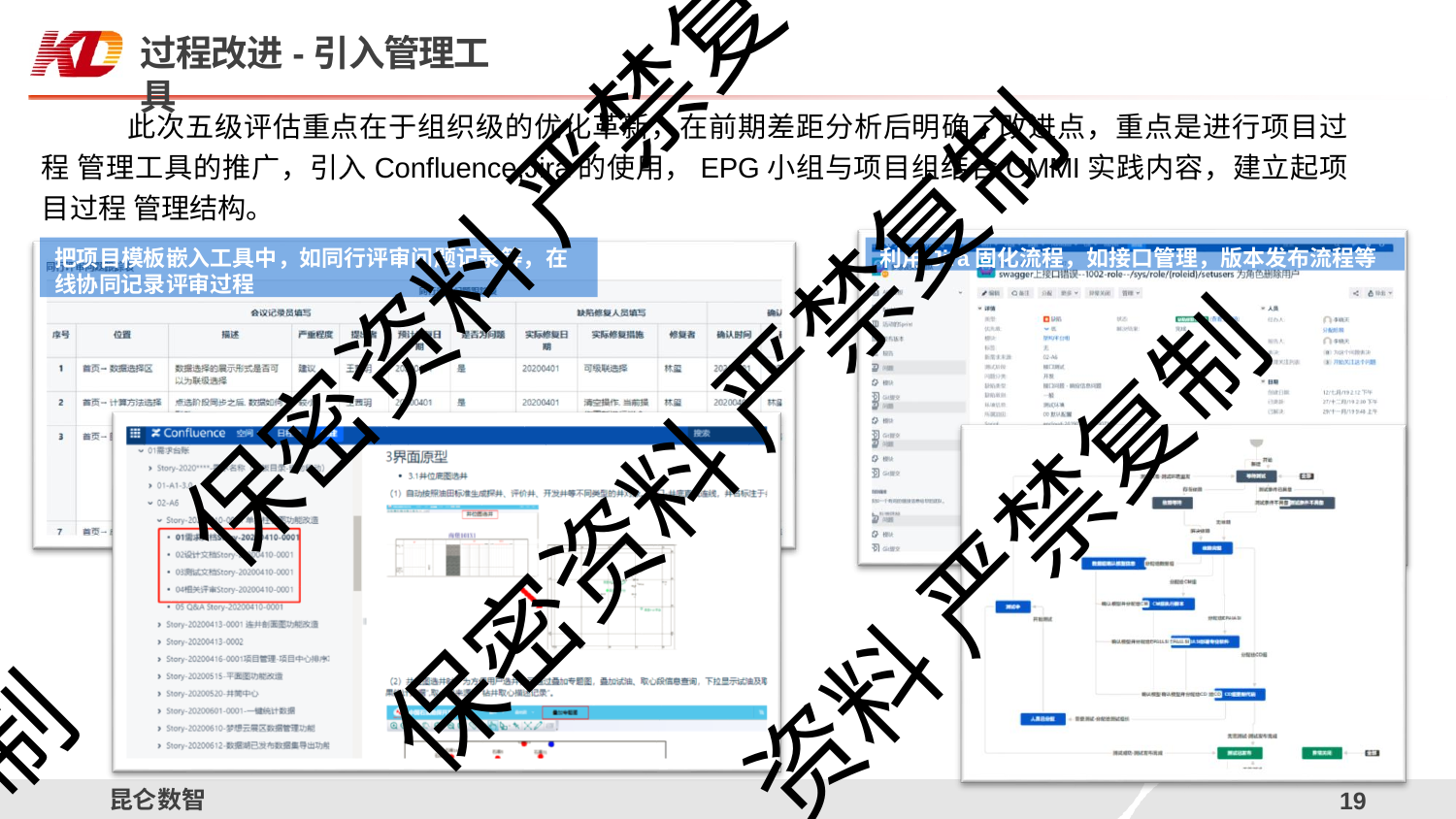

# 过程改进-引入管理工具

此次五级评估重点在于组织级的优化革新，在前期差距分析后明确了改进点，重点是进行项目过程 管理工具的推广，引入Confluence,Jira的使用，EPG小组与项目组结合CMMI实践内容，建立起项目过程 管理结构。
保密资料 严禁复

把项目模板嵌入工具中，如同行评审问题记录等，在
线协同记录评审过程
利用Jira固化流程，如接口管理，版本发布流程等

保密资料 严禁复制

资料 严禁复制
制
昆仑数智
19